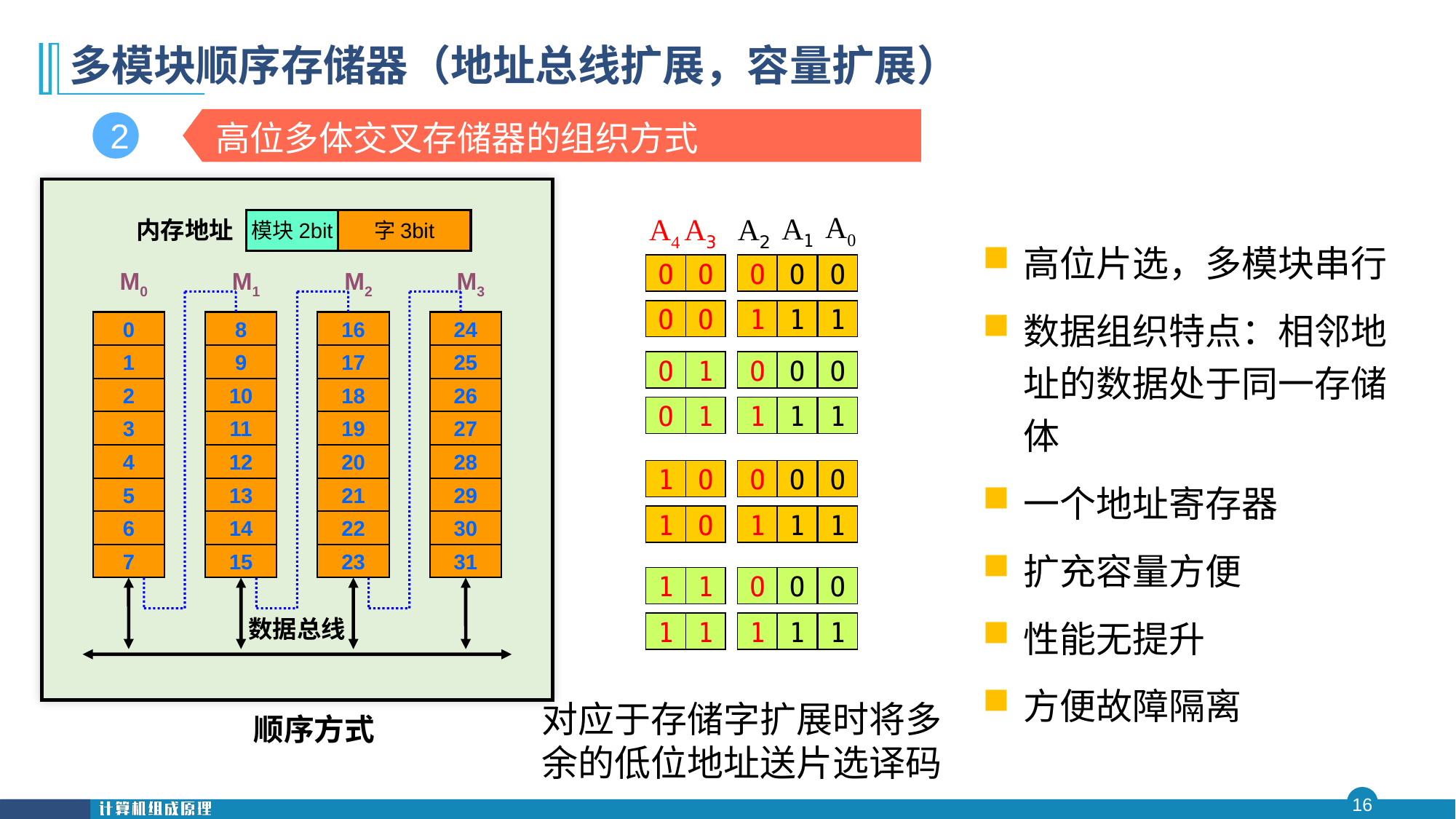

# 多模块顺序存储器（地址总线扩展，容量扩展）

高位多体交叉存储器的组织方式
2

A0
A1
A4 A3    A2
0
0
0
0
0
0
0
1
1
1
0
1
0
0
0
0
1
1
1
1
1
0
0
0
0
1
0
1
1
1
1
1
0
0
0
1
1
1
1
1
内存地址
模块2bit
字3bit
高位片选，多模块串行
数据组织特点：相邻地址的数据处于同一存储体
一个地址寄存器
扩充容量方便
性能无提升
方便故障隔离

M0
M1
M2
M3

0
8
16
24

1

9

17

25

2

10

18

26

3

11

19

27

4

12

20

28

5

13

21

29
6
14
22
30
7
15
23
31

数据总线

对应于存储字扩展时将多余的低位地址送片选译码
 顺序方式